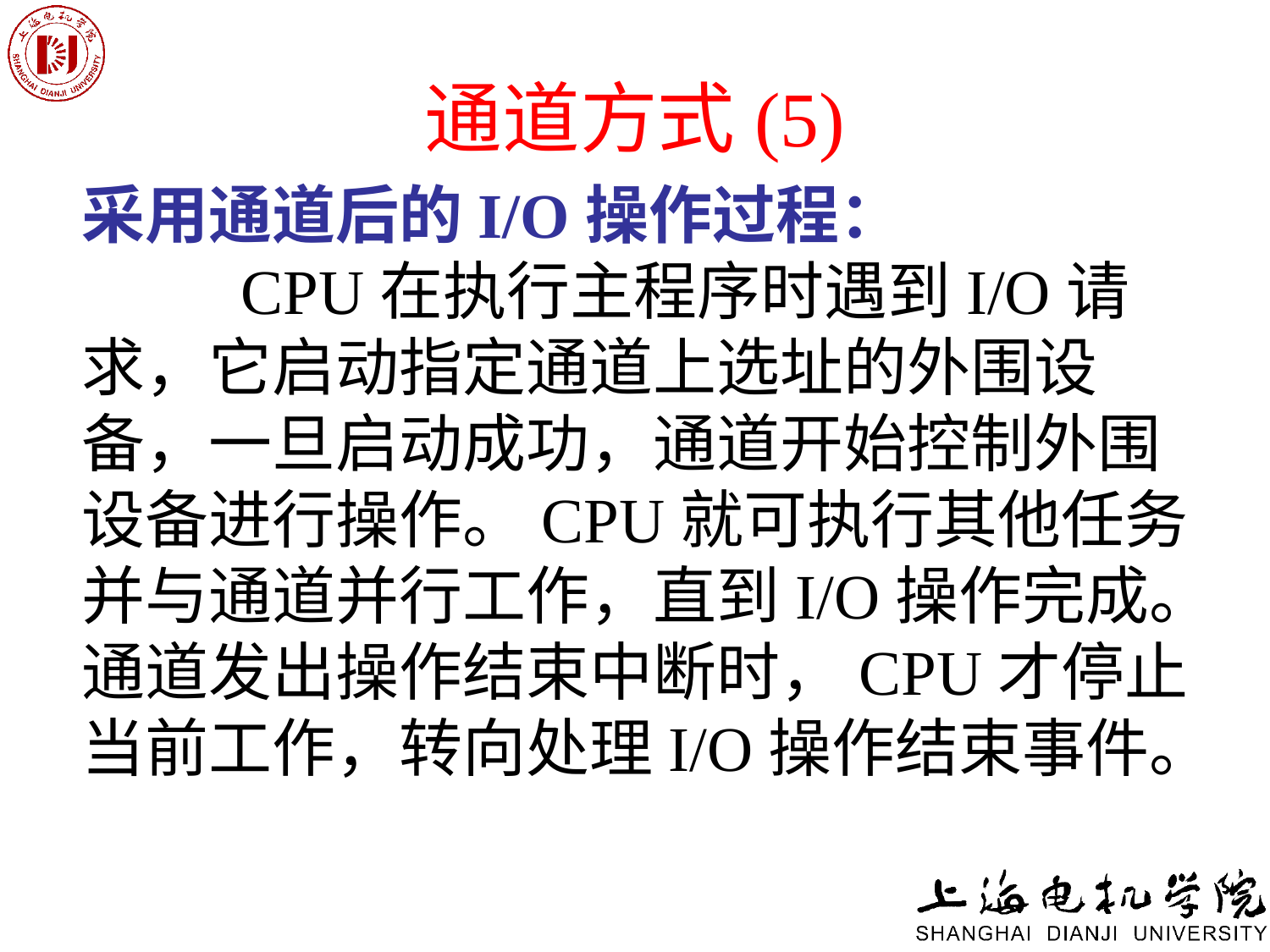

# 通道方式(5)
采用通道后的I/O操作过程：
          CPU在执行主程序时遇到I/O请求，它启动指定通道上选址的外围设备，一旦启动成功，通道开始控制外围设备进行操作。CPU就可执行其他任务并与通道并行工作，直到I/O操作完成。通道发出操作结束中断时，CPU才停止当前工作，转向处理I/O操作结束事件。